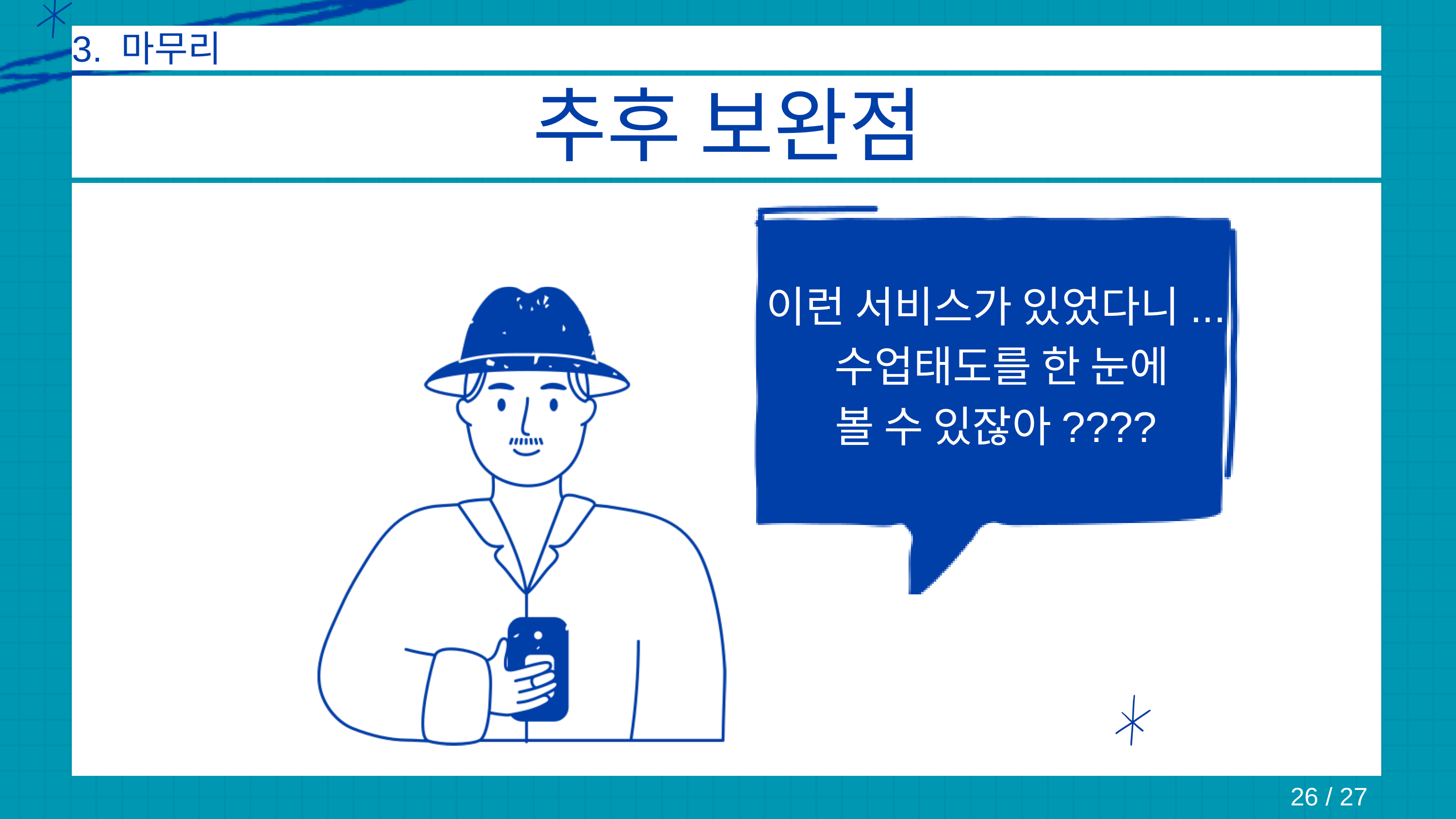

3. 마무리

추후 보완점

이런 서비스가 있었다니...
수업태도를 한 눈에
볼 수 있잖아????

26 / 27